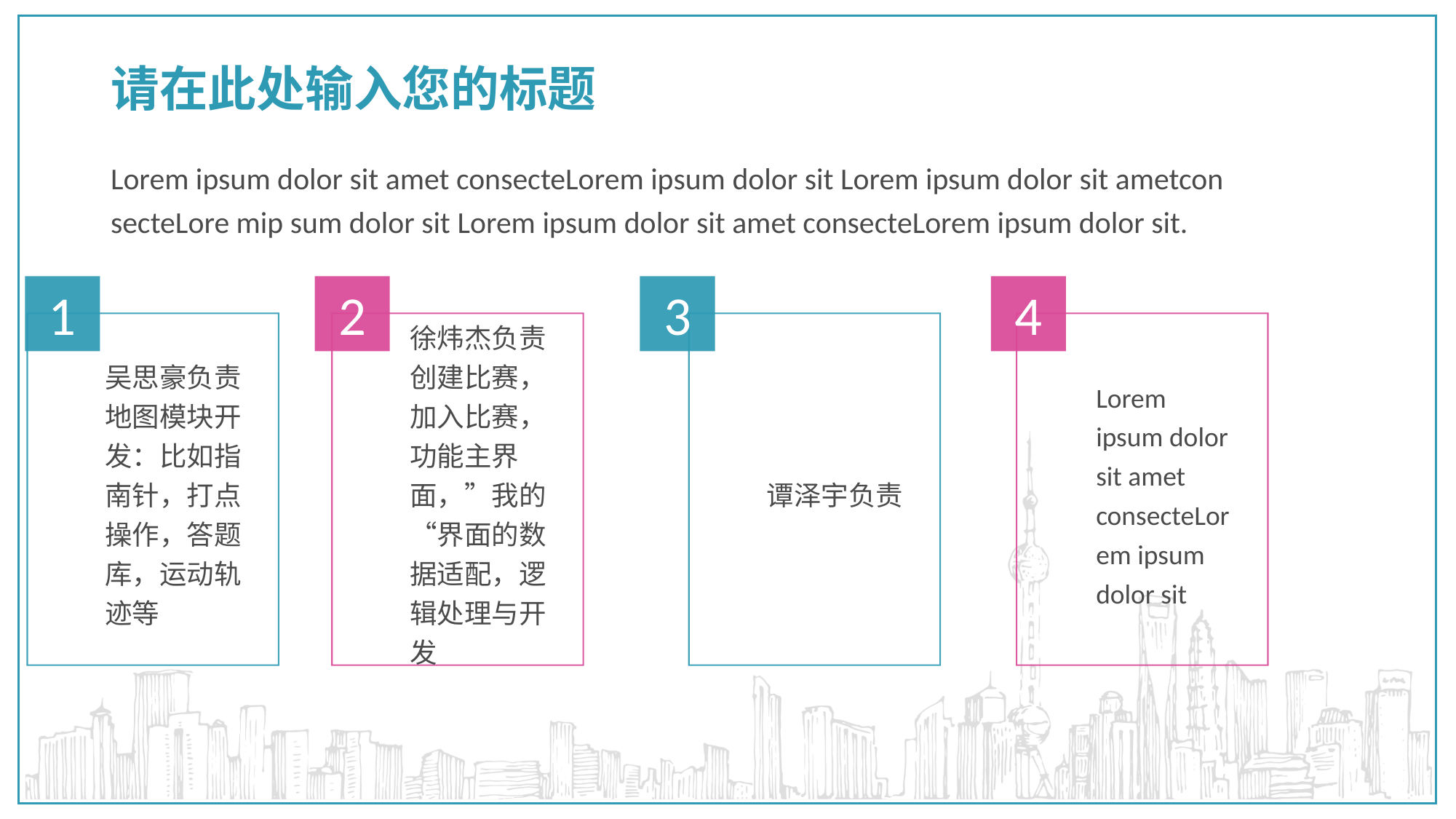

# 请在此处输入您的标题
Lorem ipsum dolor sit amet consecteLorem ipsum dolor sit Lorem ipsum dolor sit ametcon secteLore mip sum dolor sit Lorem ipsum dolor sit amet consecteLorem ipsum dolor sit.
1
2
3
4
吴思豪负责地图模块开发：比如指南针，打点操作，答题库，运动轨迹等
徐炜杰负责创建比赛，加入比赛，功能主界面，”我的“界面的数据适配，逻辑处理与开发
谭泽宇负责
Lorem ipsum dolor sit amet consecteLorem ipsum dolor sit